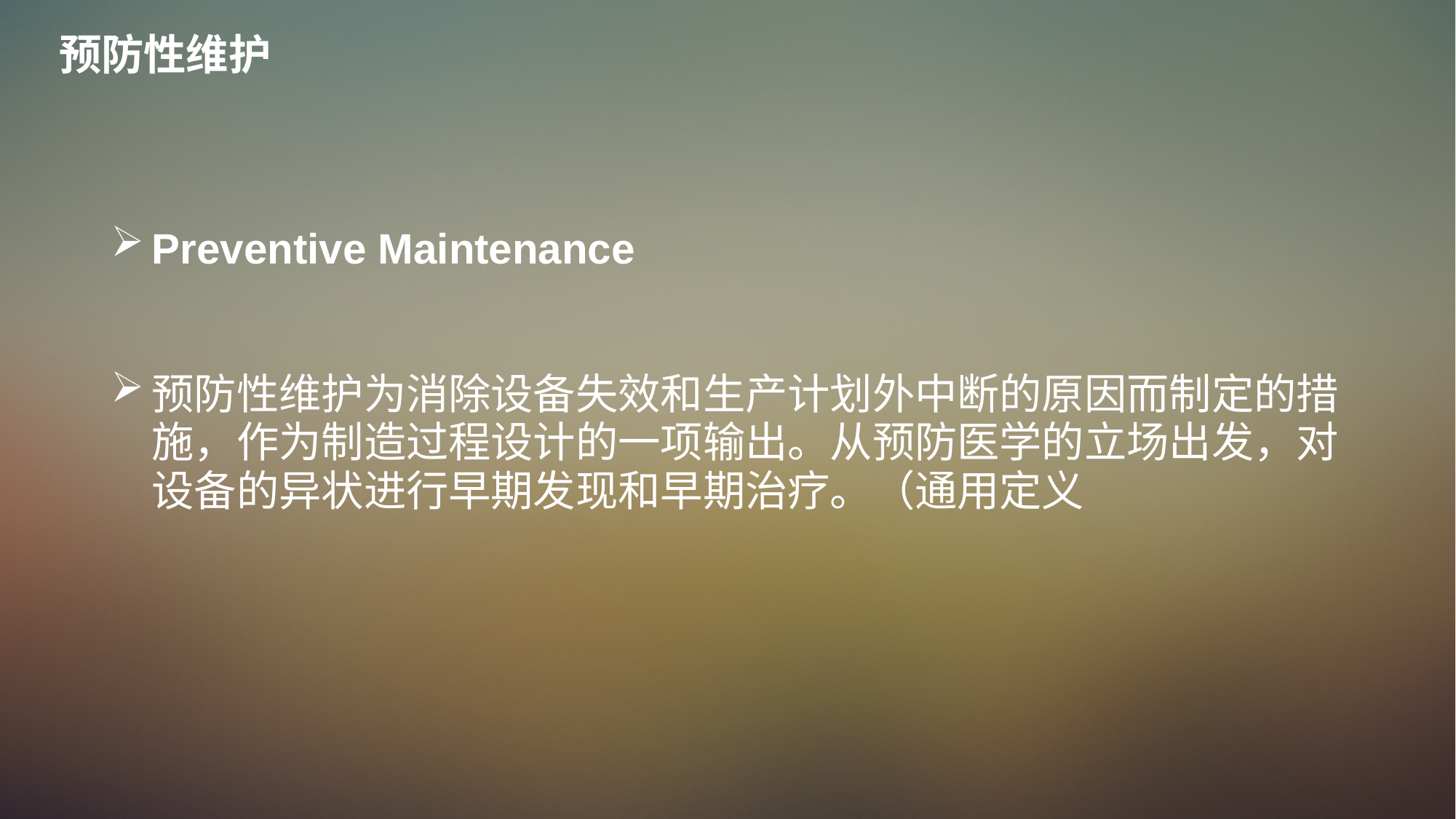

预防性维护
Preventive Maintenance

预防性维护为消除设备失效和生产计划外中断的原因而制定的措施，作为制造过程设计的一项输出。从预防医学的立场出发，对设备的异状进行早期发现和早期治疗。（通用定义